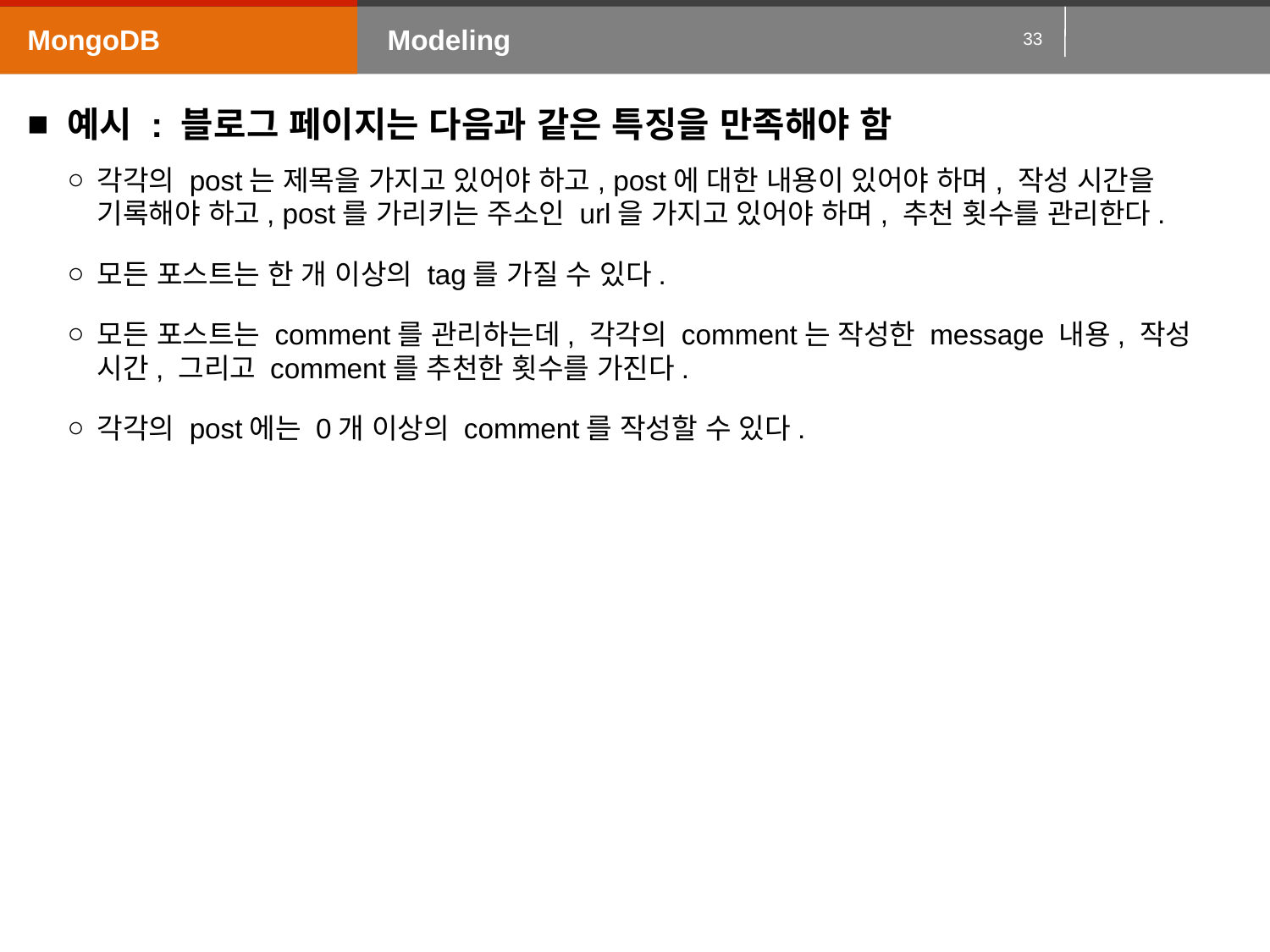

MongoDB
Modeling
예시 : 블로그 페이지는 다음과 같은 특징을 만족해야 함
각각의 post는 제목을 가지고 있어야 하고, post에 대한 내용이 있어야 하며, 작성 시간을 기록해야 하고, post를 가리키는 주소인 url을 가지고 있어야 하며, 추천 횟수를 관리한다.
모든 포스트는 한 개 이상의 tag를 가질 수 있다.
모든 포스트는 comment를 관리하는데, 각각의 comment는 작성한 message 내용, 작성 시간, 그리고 comment를 추천한 횟수를 가진다.
각각의 post에는 0개 이상의 comment를 작성할 수 있다.